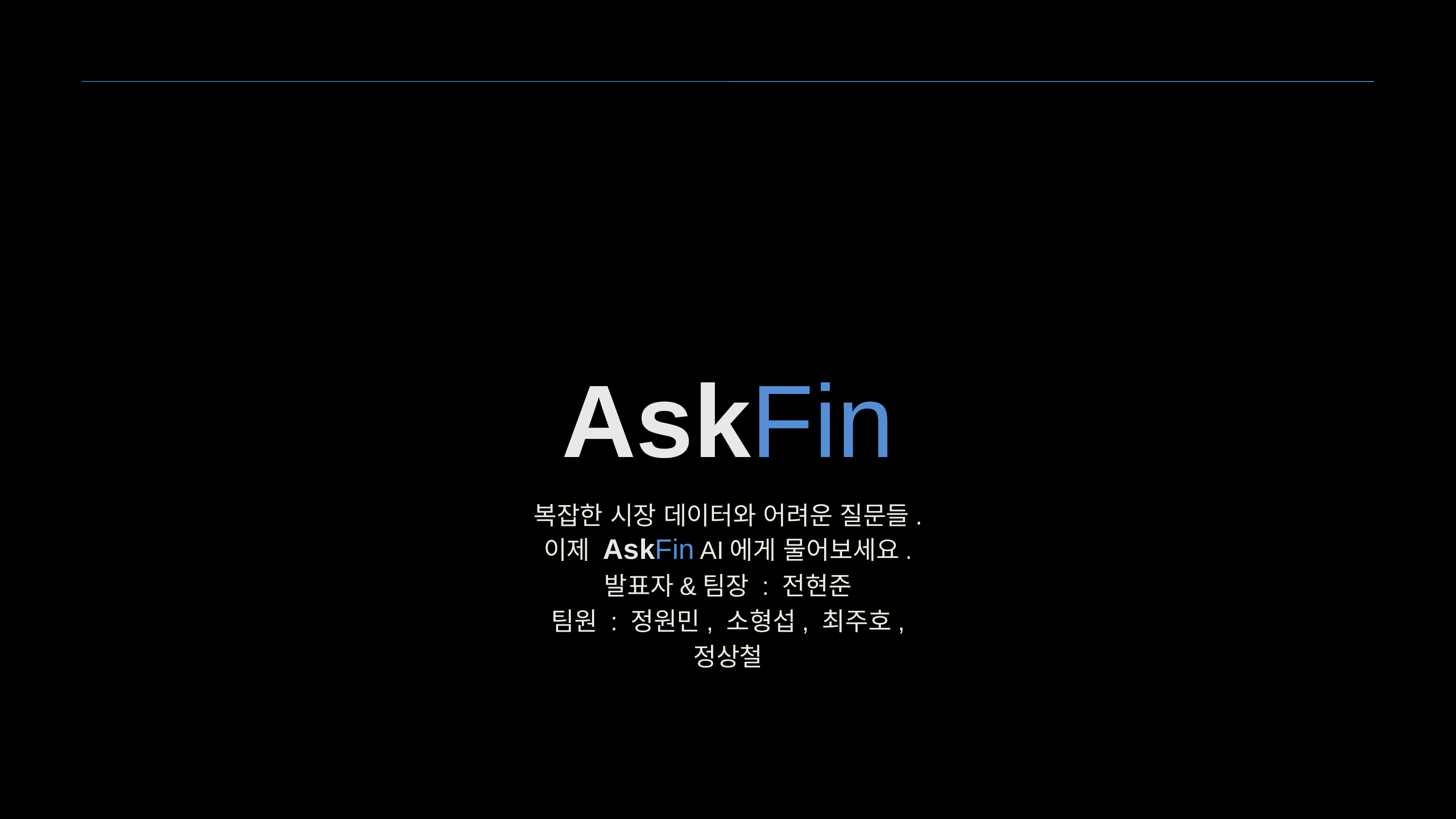

AskFin
복잡한 시장 데이터와 어려운 질문들. 이제 AskFin AI에게 물어보세요.
발표자&팀장 : 전현준
팀원 : 정원민, 소형섭, 최주호, 정상철